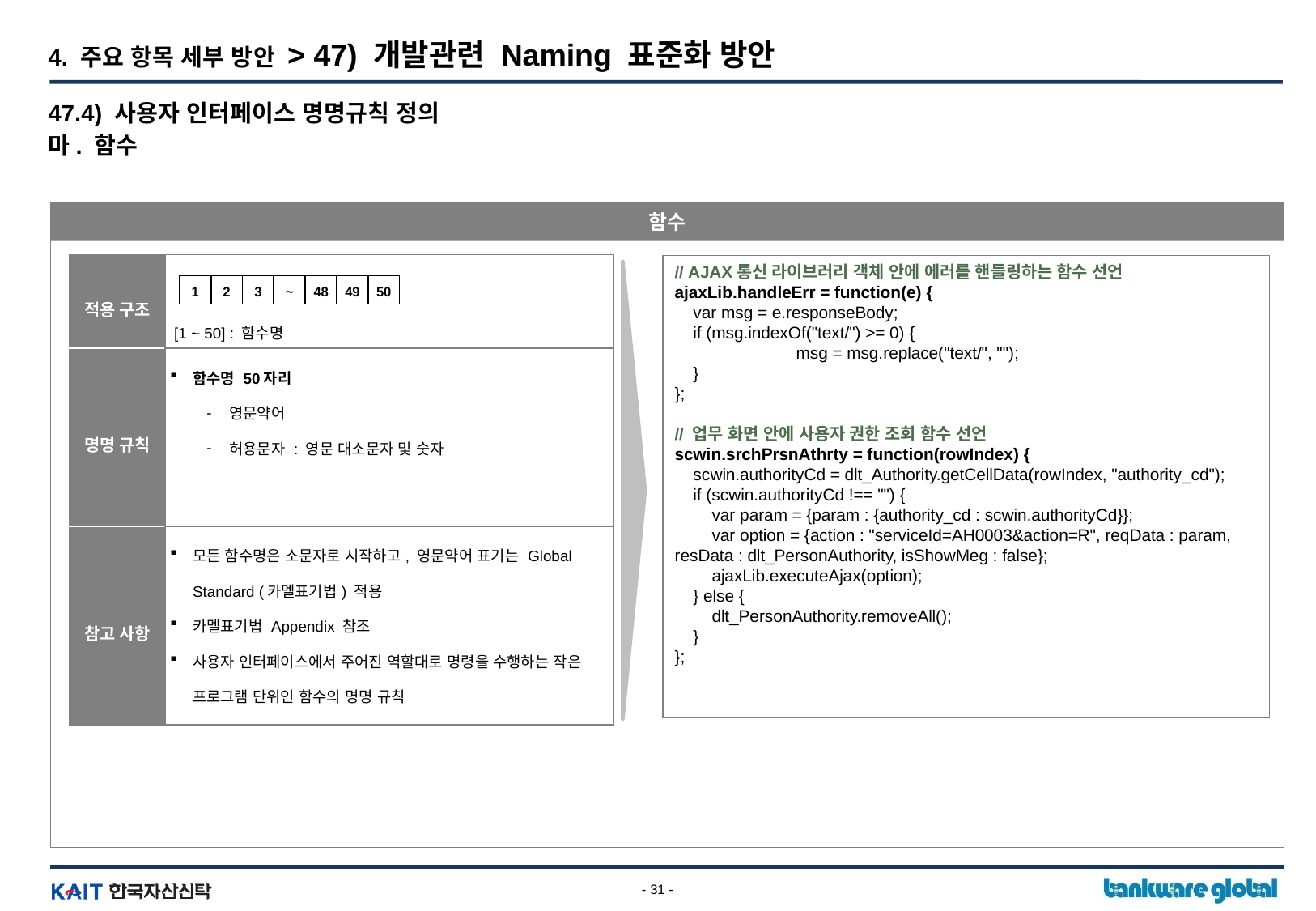

4. 주요 항목 세부 방안 > 47) 개발관련 Naming 표준화 방안
47.4) 사용자 인터페이스 명명규칙 정의
마. 함수

함수
| 적용 구조 | [1 ~ 50] : 함수명 |
| --- | --- |
| 명명 규칙 | 함수명 50자리 영문약어 허용문자 : 영문 대소문자 및 숫자 |
| 참고 사항 | 모든 함수명은 소문자로 시작하고, 영문약어 표기는 Global Standard (카멜표기법) 적용 카멜표기법 Appendix 참조 사용자 인터페이스에서 주어진 역할대로 명령을 수행하는 작은 프로그램 단위인 함수의 명명 규칙 |
// AJAX통신 라이브러리 객체 안에 에러를 핸들링하는 함수 선언
ajaxLib.handleErr = function(e) {
    var msg = e.responseBody;
    if (msg.indexOf("text/") >= 0) {
    	msg = msg.replace("text/", "");
    }
};

// 업무 화면 안에 사용자 권한 조회 함수 선언
scwin.srchPrsnAthrty = function(rowIndex) {
    scwin.authorityCd = dlt_Authority.getCellData(rowIndex, "authority_cd");
    if (scwin.authorityCd !== "") {
        var param = {param : {authority_cd : scwin.authorityCd}};
        var option = {action : "serviceId=AH0003&action=R", reqData : param, resData : dlt_PersonAuthority, isShowMeg : false};
        ajaxLib.executeAjax(option);
    } else {
        dlt_PersonAuthority.removeAll();
    }
};

1
2
3
~
48
49
50